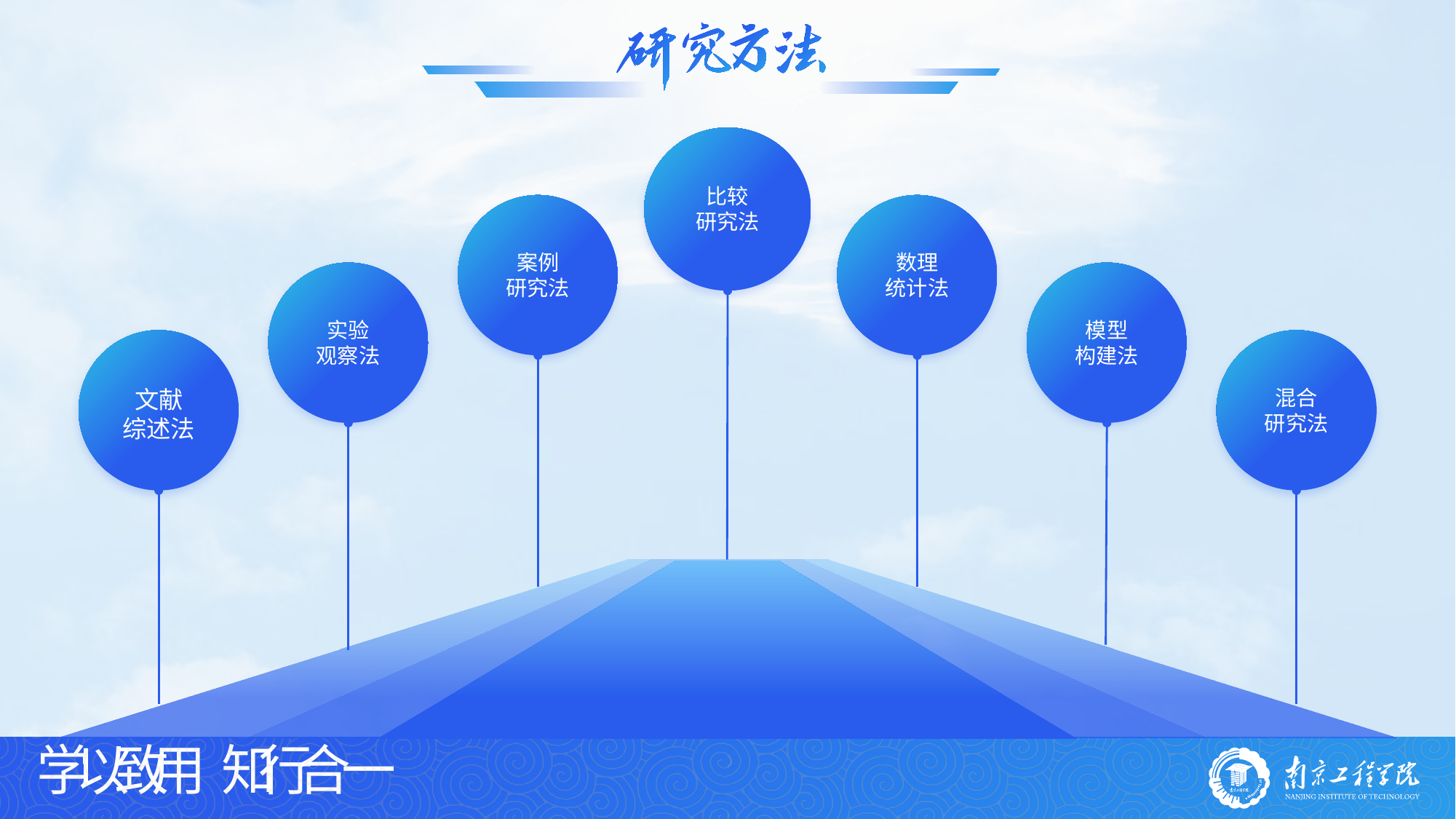

比较
研究法

案例
研究法

数理
统计法

实验
观察法

模型
构建法

文献
综述法

混合
研究法